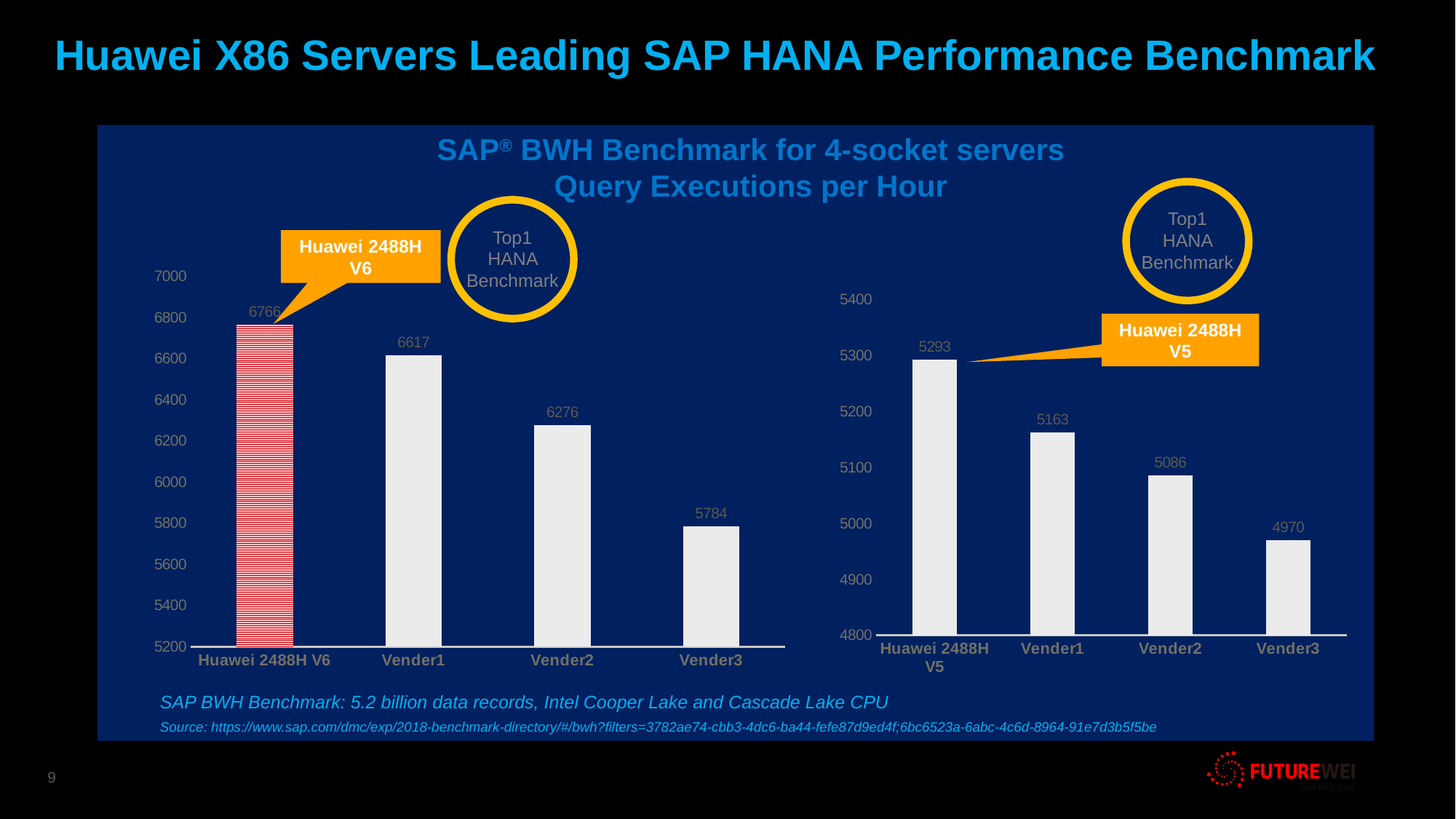

Huawei X86 Servers Leading SAP HANA Performance Benchmark

SAP® BWH Benchmark for 4-socket servers
Query Executions per Hour

Top1
HANA Benchmark
Top1
HANA Benchmark
Huawei 2488H V6

### Chart

| Category | SAP BWH benchmark 每小时查询次数 |
|---|---|
| Huawei 2488H V6 | 6766.0 |
| Vender1 | 6617.0 |
| Vender2 | 6276.0 |
| Vender3 | 5784.0 |

### Chart

| Category | SAP BWH benchmark 每小时查询次数 |
|---|---|
| Huawei 2488H V5 | 5293.0 |
| Vender1 | 5163.0 |
| Vender2 | 5086.0 |
| Vender3 | 4970.0 |
Huawei 2488H V5
SAP BWH Benchmark: 5.2 billion data records, Intel Cooper Lake and Cascade Lake CPU
Source: https://www.sap.com/dmc/exp/2018-benchmark-directory/#/bwh?filters=3782ae74-cbb3-4dc6-ba44-fefe87d9ed4f;6bc6523a-6abc-4c6d-8964-91e7d3b5f5be
9